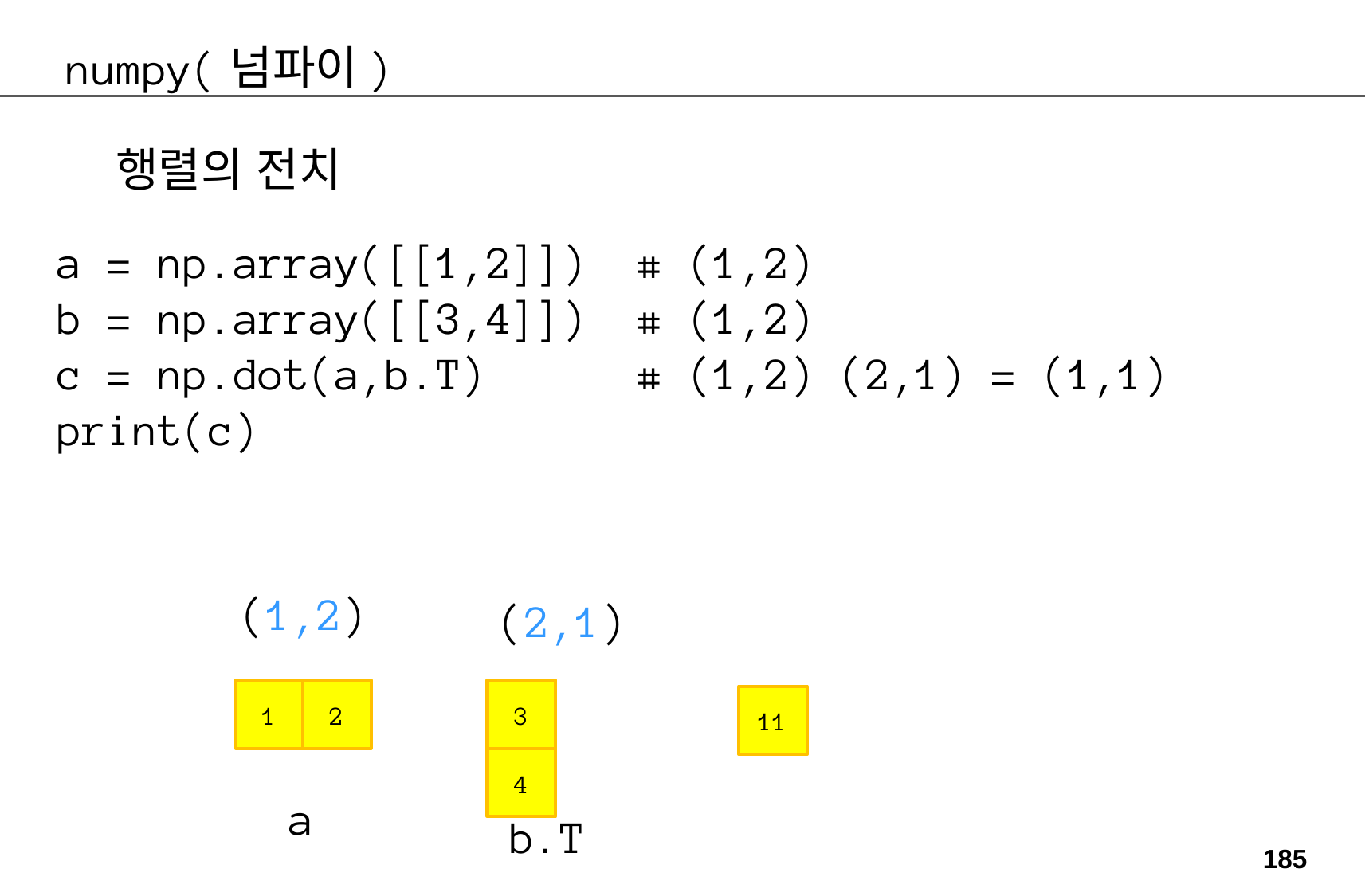

numpy(넘파이)
행렬의 전치
a = np.array([[1,2]])  # (1,2)
b = np.array([[3,4]])  # (1,2)
c = np.dot(a,b.T)      # (1,2) (2,1) = (1,1)
print(c)
(1,2)
(2,1)
1
2
3
11
4
a
b.T